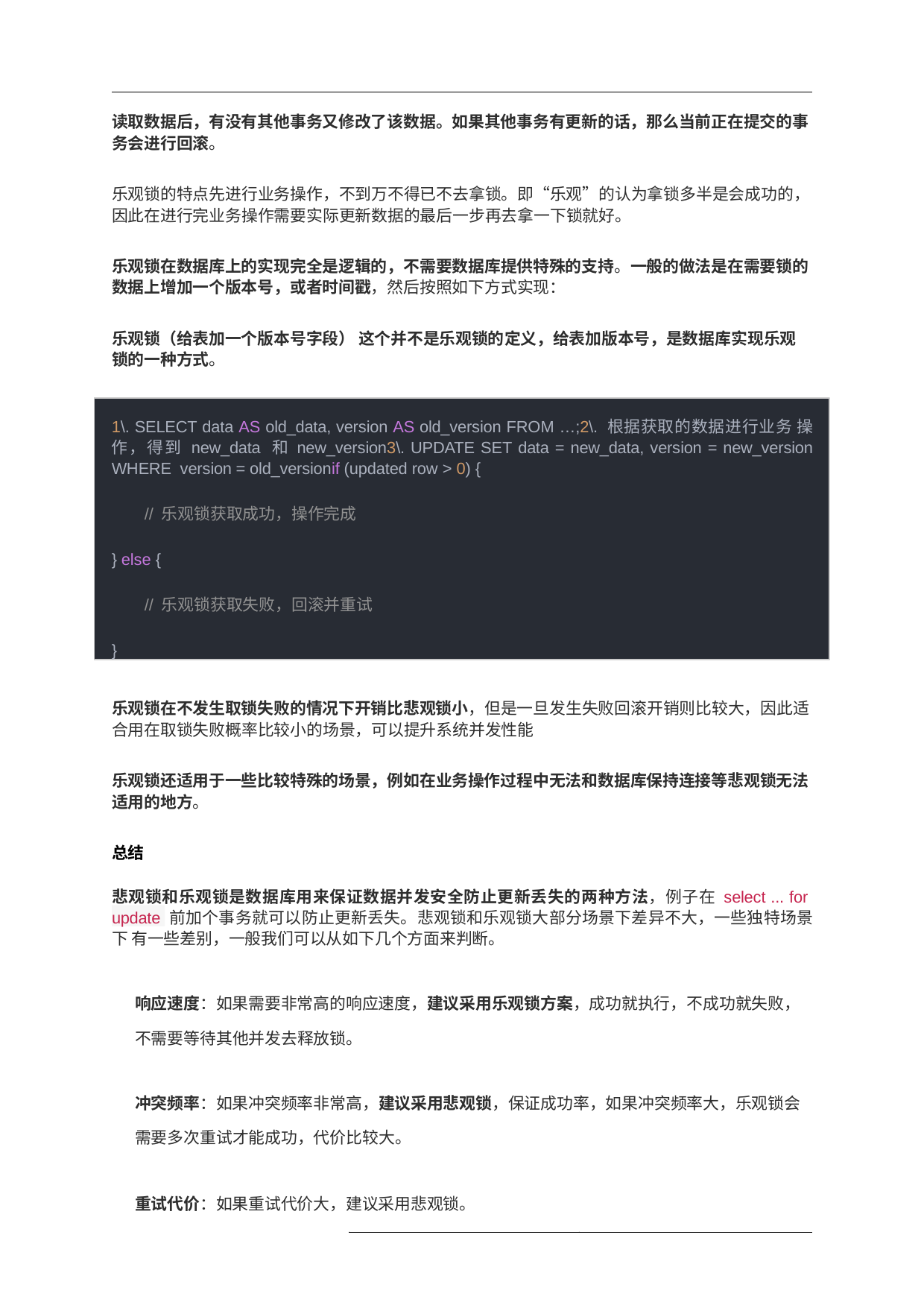

读取数据后，有没有其他事务又修改了该数据。如果其他事务有更新的话，那么当前正在提交的事 务会进行回滚。

乐观锁的特点先进行业务操作，不到万不得已不去拿锁。即“乐观”的认为拿锁多半是会成功的， 因此在进行完业务操作需要实际更新数据的最后一步再去拿一下锁就好。

乐观锁在数据库上的实现完全是逻辑的，不需要数据库提供特殊的支持。一般的做法是在需要锁的 数据上增加一个版本号，或者时间戳，然后按照如下方式实现：

乐观锁（给表加一个版本号字段） 这个并不是乐观锁的定义，给表加版本号，是数据库实现乐观 锁的一种方式。

1\. SELECT data AS old_data, version AS old_version FROM …;2\. 根据获取的数据进行业务 操作，得到 new_data 和new_version3\. UPDATE SET data = new_data, version = new_version WHERE  version = old_versionif (updated row > 0) {

// 乐观锁获取成功，操作完成

} else {

// 乐观锁获取失败，回滚并重试

}
乐观锁在不发生取锁失败的情况下开销比悲观锁小，但是一旦发生失败回滚开销则比较大，因此适 合用在取锁失败概率比较小的场景，可以提升系统并发性能

乐观锁还适用于一些比较特殊的场景，例如在业务操作过程中无法和数据库保持连接等悲观锁无法 适用的地方。

总结

悲观锁和乐观锁是数据库用来保证数据并发安全防止更新丢失的两种方法，例子在 select ... for  update 前加个事务就可以防止更新丢失。悲观锁和乐观锁大部分场景下差异不大，一些独特场景下 有一些差别，一般我们可以从如下几个方面来判断。

响应速度：如果需要非常高的响应速度，建议采用乐观锁方案，成功就执行，不成功就失败， 不需要等待其他并发去释放锁。

冲突频率：如果冲突频率非常高，建议采用悲观锁，保证成功率，如果冲突频率大，乐观锁会 需要多次重试才能成功，代价比较大。

重试代价：如果重试代价大，建议采用悲观锁。